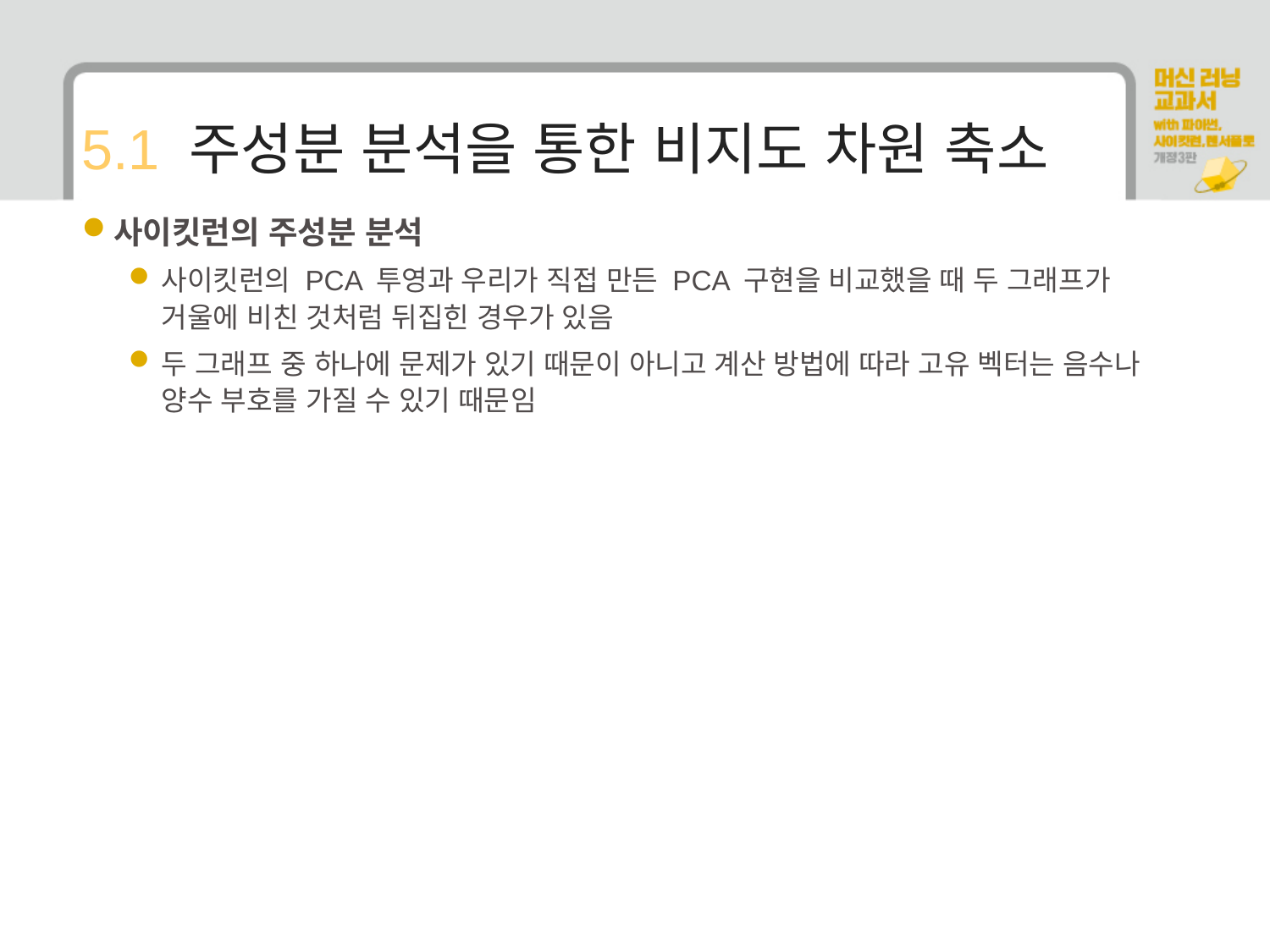

# 5.1 주성분 분석을 통한 비지도 차원 축소
사이킷런의 주성분 분석
사이킷런의 PCA 투영과 우리가 직접 만든 PCA 구현을 비교했을 때 두 그래프가 거울에 비친 것처럼 뒤집힌 경우가 있음
두 그래프 중 하나에 문제가 있기 때문이 아니고 계산 방법에 따라 고유 벡터는 음수나 양수 부호를 가질 수 있기 때문임